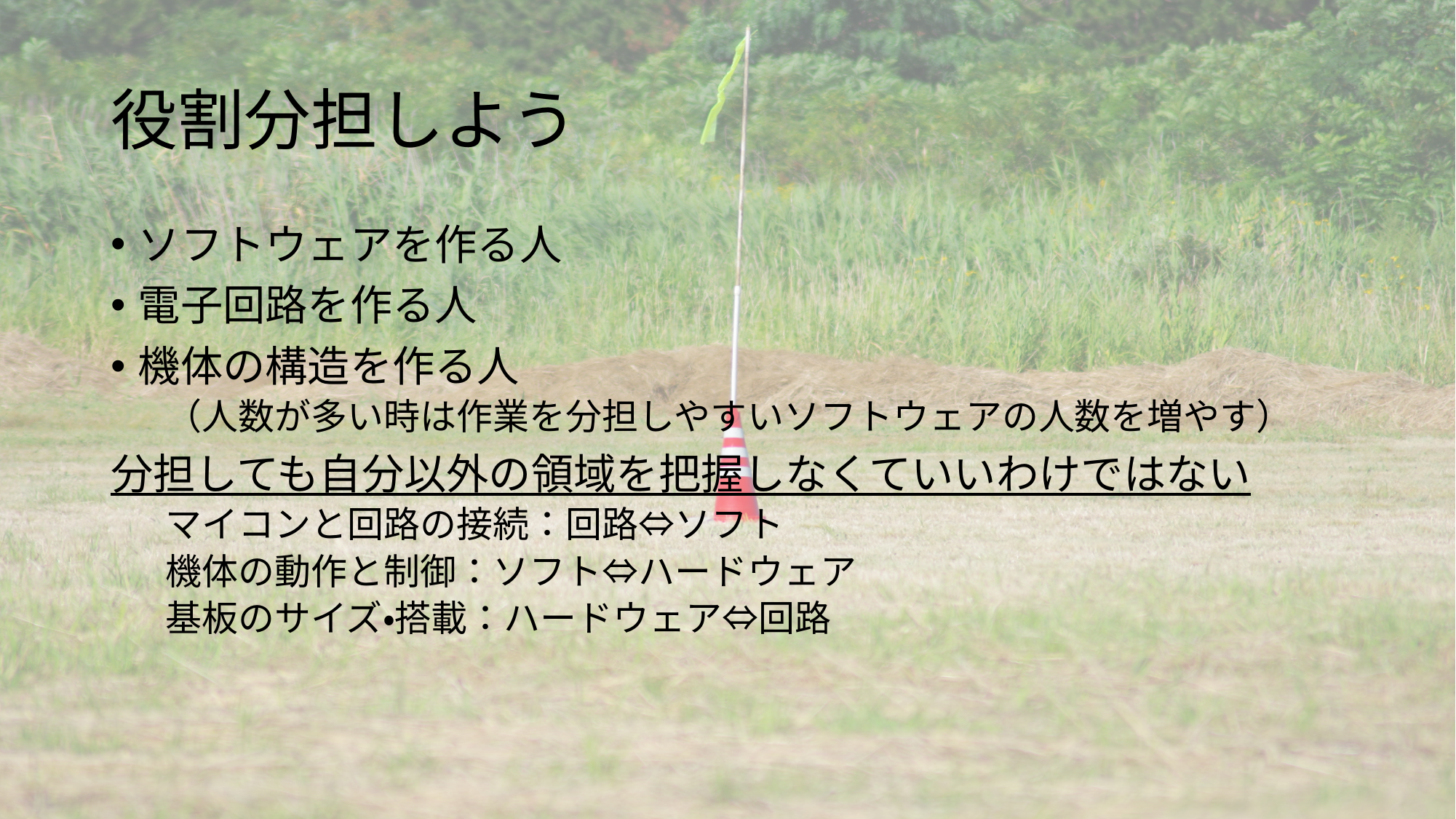

# 役割分担しよう
ソフトウェアを作る人
電子回路を作る人
機体の構造を作る人
（人数が多い時は作業を分担しやすいソフトウェアの人数を増やす）
分担しても自分以外の領域を把握しなくていいわけではない
マイコンと回路の接続：回路⇔ソフト
機体の動作と制御：ソフト⇔ハードウェア
基板のサイズ・搭載：ハードウェア⇔回路